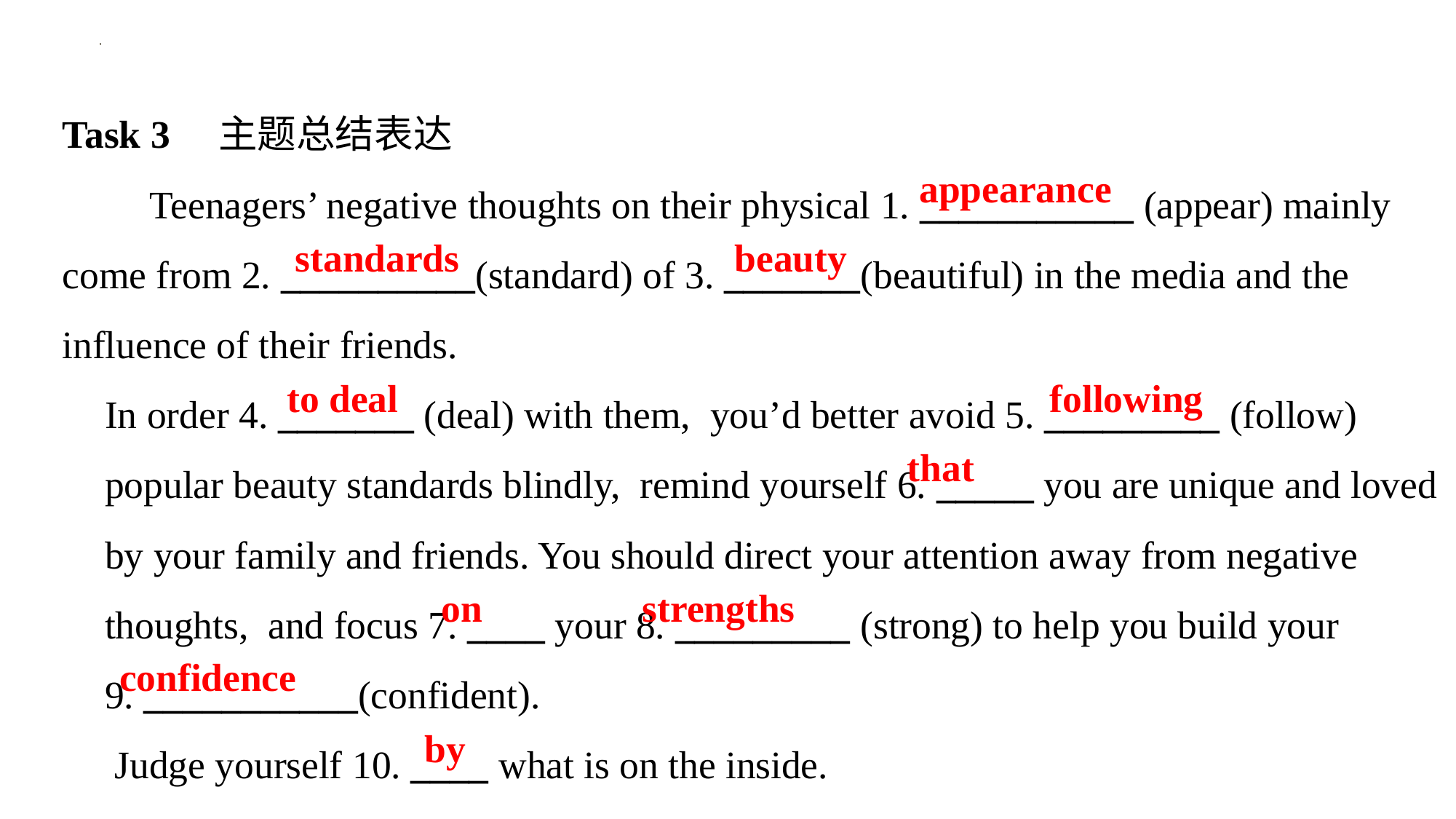

Task 3　主题总结表达
　　Teenagers’ negative thoughts on their physical 1. ___________ (appear) mainly
come from 2. __________(standard) of 3. _______(beautiful) in the media and the
influence of their friends.
In order 4. _______ (deal) with them,  you’d better avoid 5. _________ (follow)
popular beauty standards blindly,  remind yourself 6. _____ you are unique and loved
by your family and friends. You should direct your attention away from negative
thoughts,  and focus 7. ____ your 8. _________ (strong) to help you build your
9. ___________(confident).
 Judge yourself 10. ____ what is on the inside.
appearance
standards
beauty
to deal
following
that
on
strengths
confidence
by